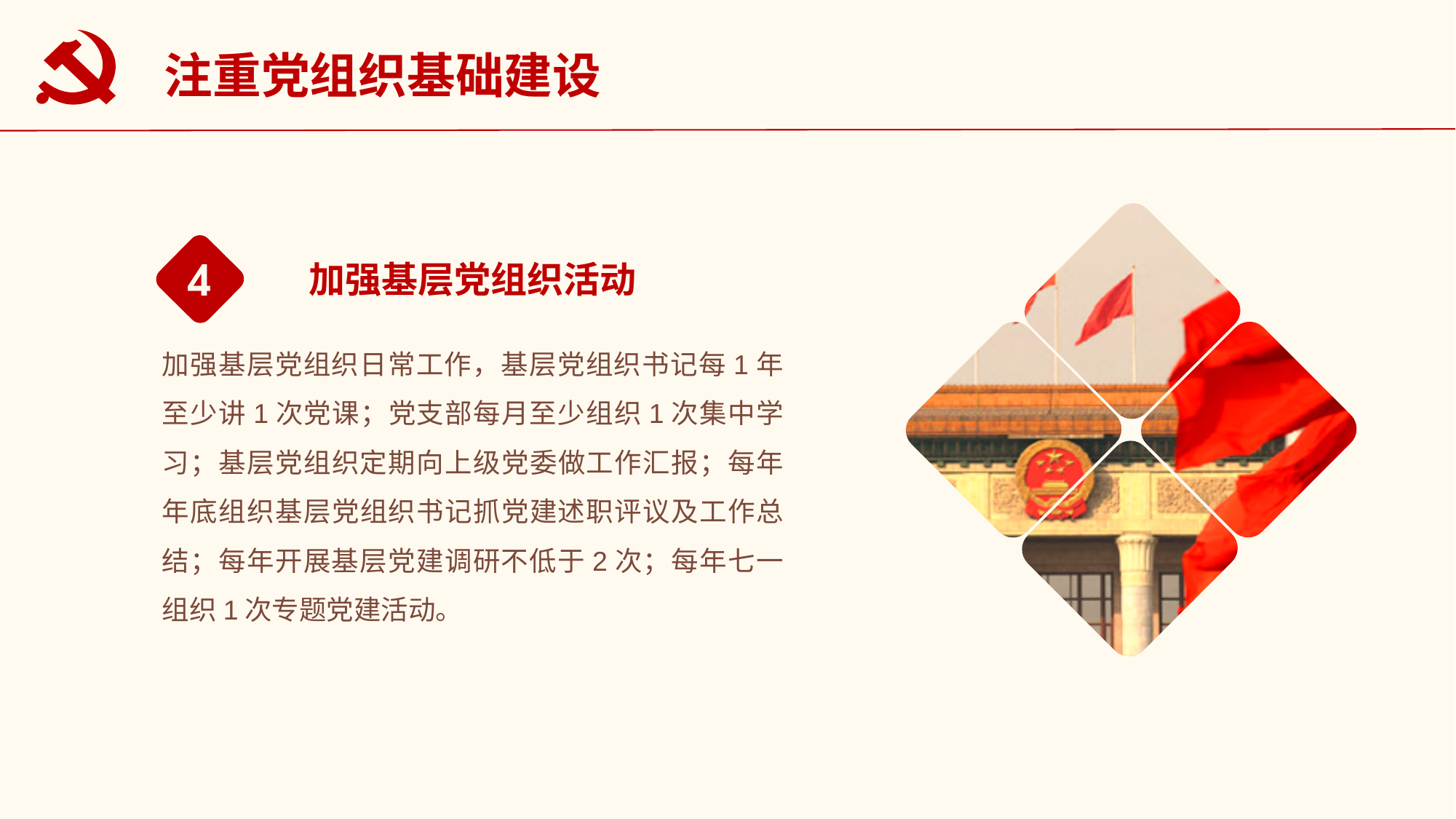

注重党组织基础建设

4
加强基层党组织活动
加强基层党组织日常工作，基层党组织书记每1年至少讲1次党课；党支部每月至少组织1次集中学习；基层党组织定期向上级党委做工作汇报；每年年底组织基层党组织书记抓党建述职评议及工作总结；每年开展基层党建调研不低于2次；每年七一组织1次专题党建活动。